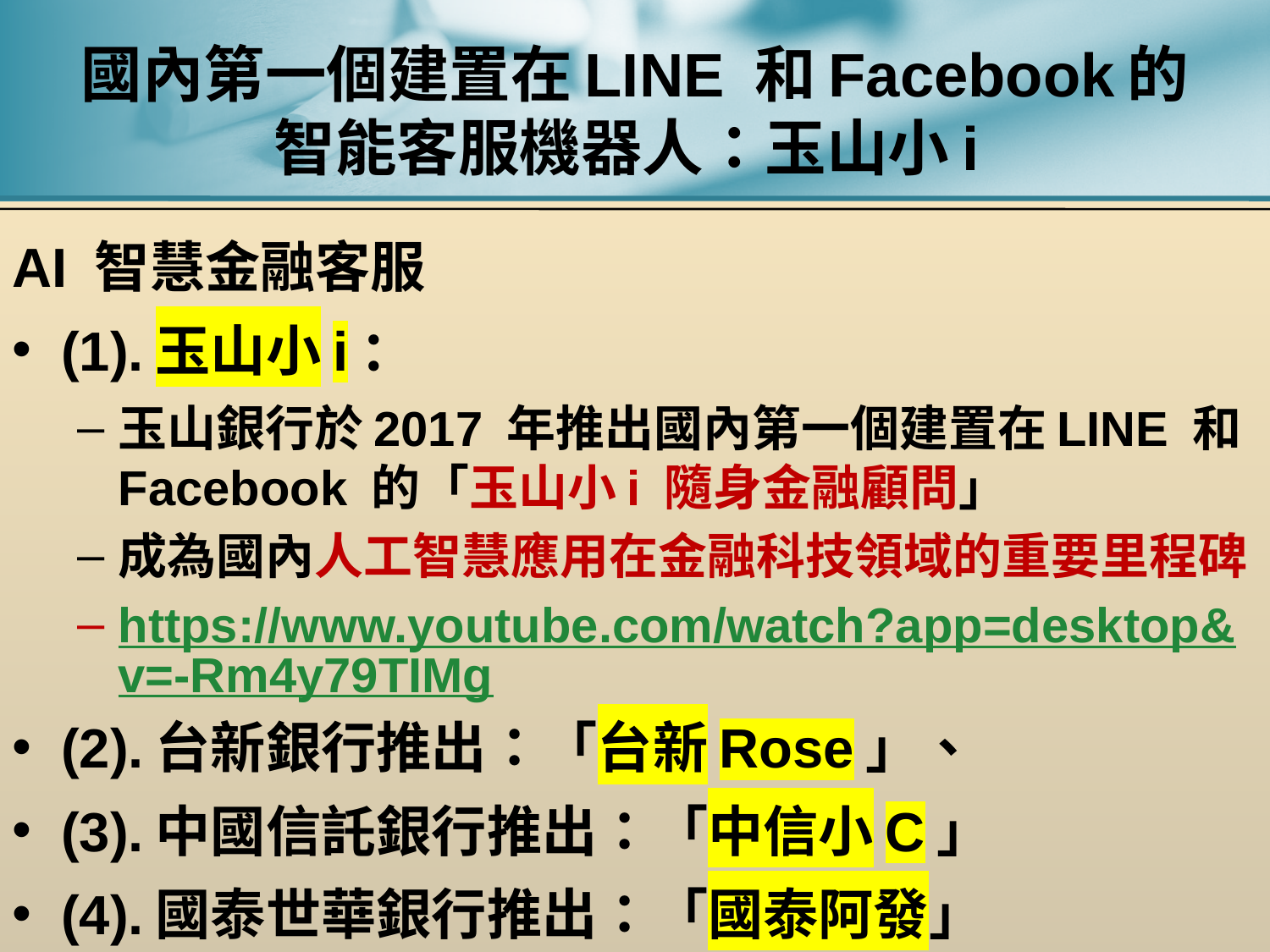

# 國內第一個建置在LINE 和Facebook的 智能客服機器人：玉山小i
AI 智慧金融客服
(1).玉山小i：
玉山銀行於2017 年推出國內第一個建置在LINE 和Facebook 的「玉山小i 隨身金融顧問」
成為國內人工智慧應用在金融科技領域的重要里程碑
https://www.youtube.com/watch?app=desktop&v=-Rm4y79TIMg
(2).台新銀行推出：「台新Rose」、
(3).中國信託銀行推出：「中信小C」
(4).國泰世華銀行推出：「國泰阿發」